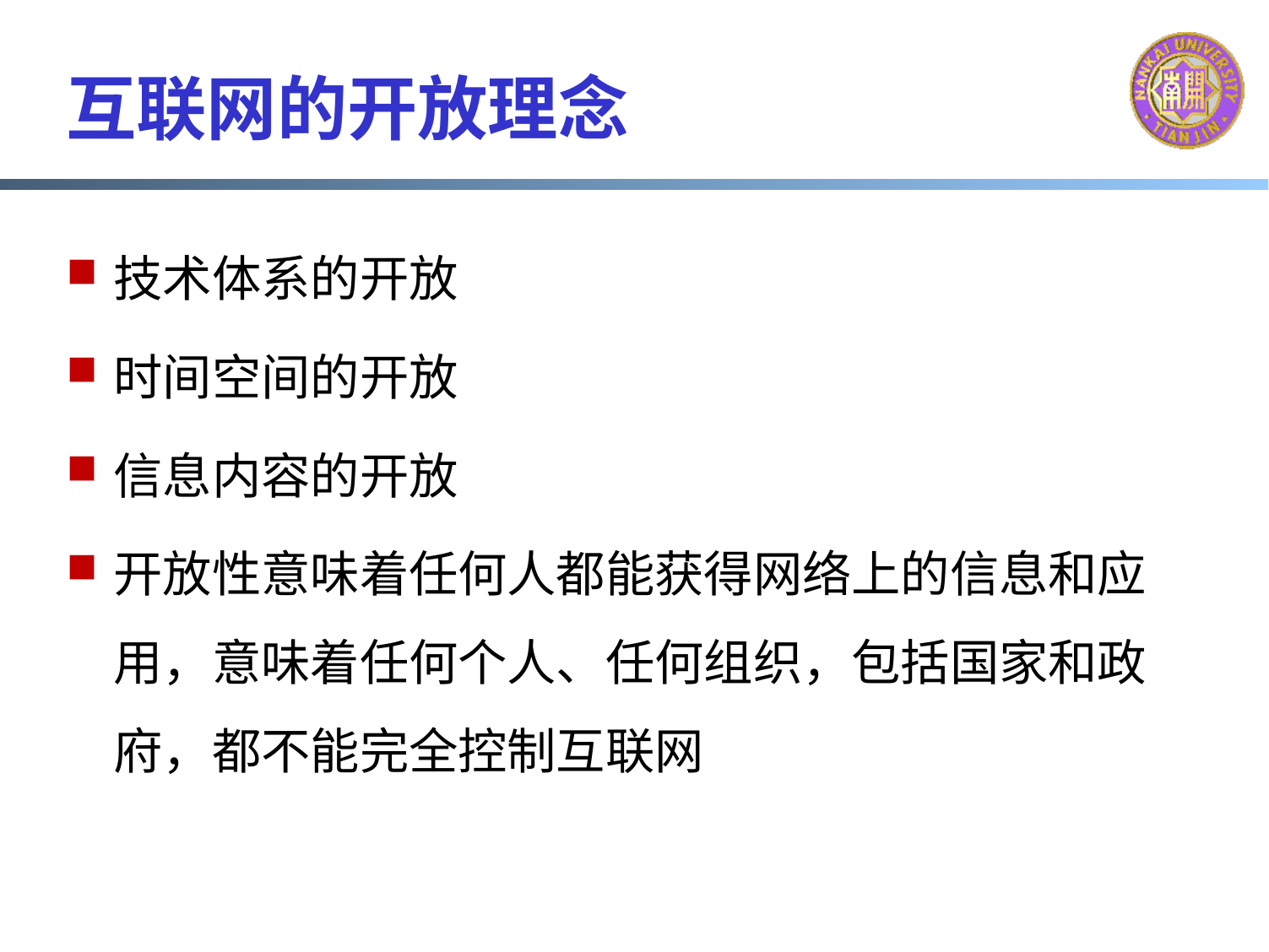

# 互联网的开放理念
技术体系的开放
时间空间的开放
信息内容的开放
开放性意味着任何人都能获得网络上的信息和应用，意味着任何个人、任何组织，包括国家和政府，都不能完全控制互联网